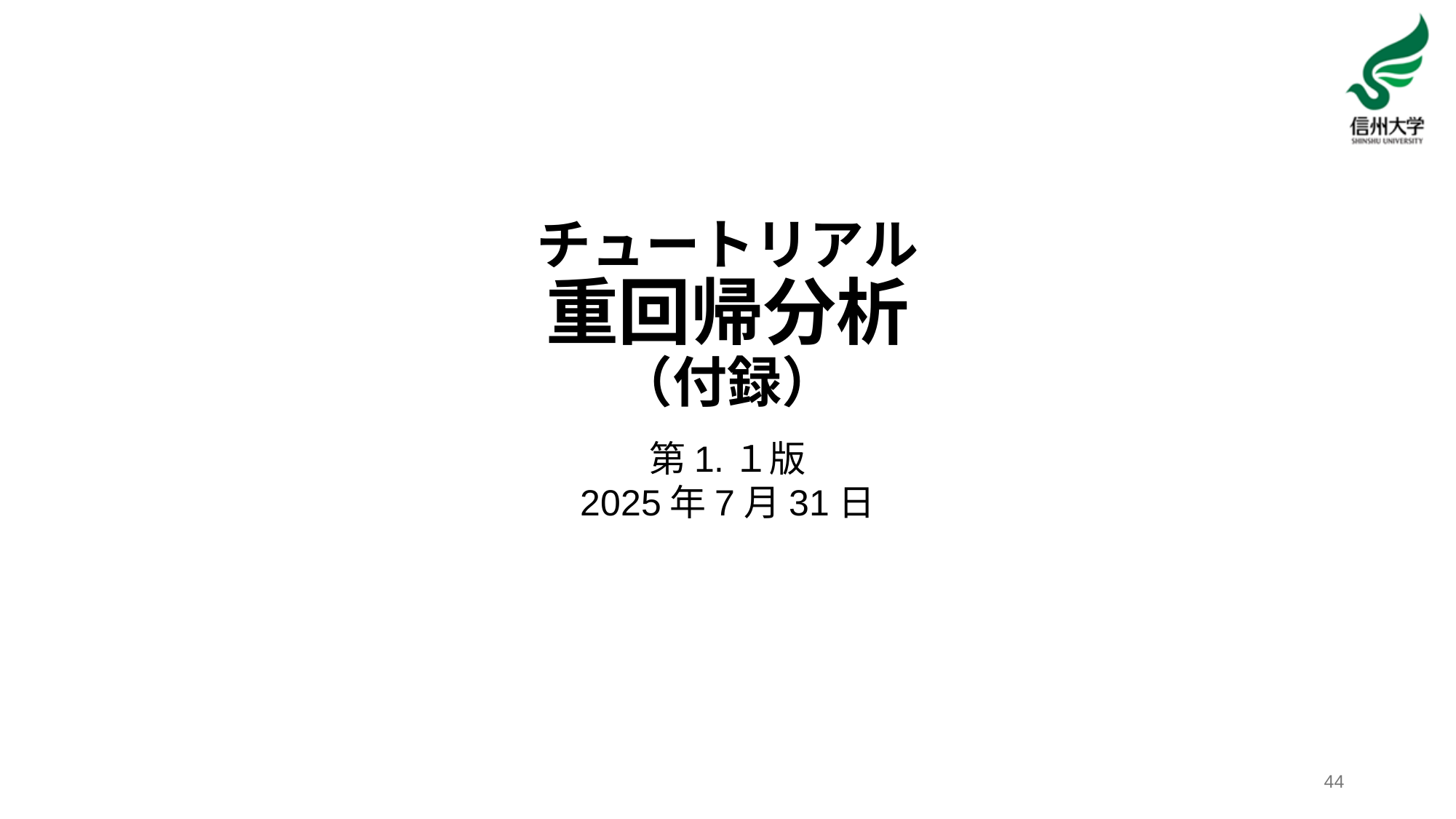

# チュートリアル 重回帰分析 （付録）
第1.１版
2025年7月31日
44